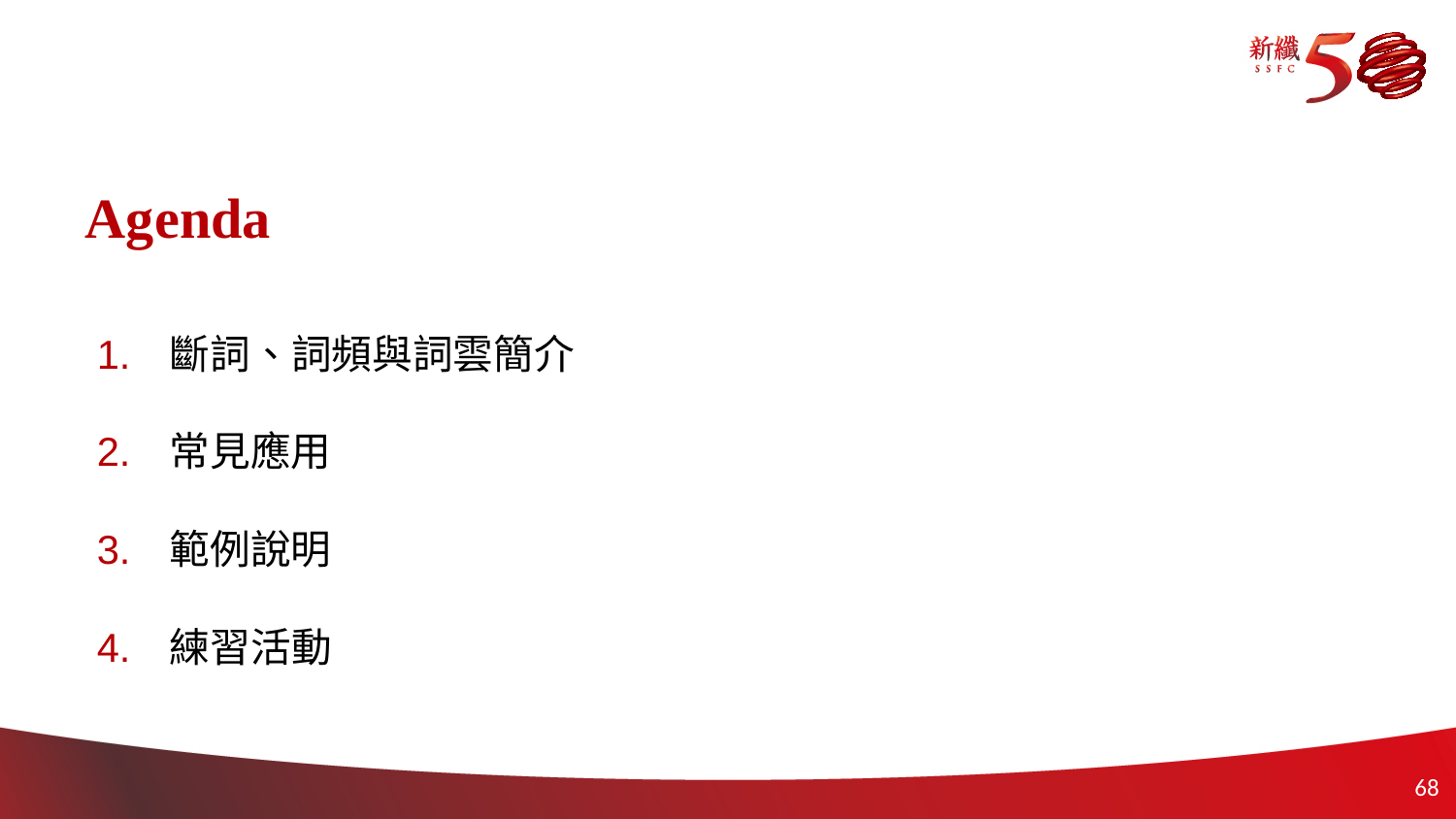

# Agenda
斷詞、詞頻與詞雲簡介
常見應用
範例說明
練習活動
68